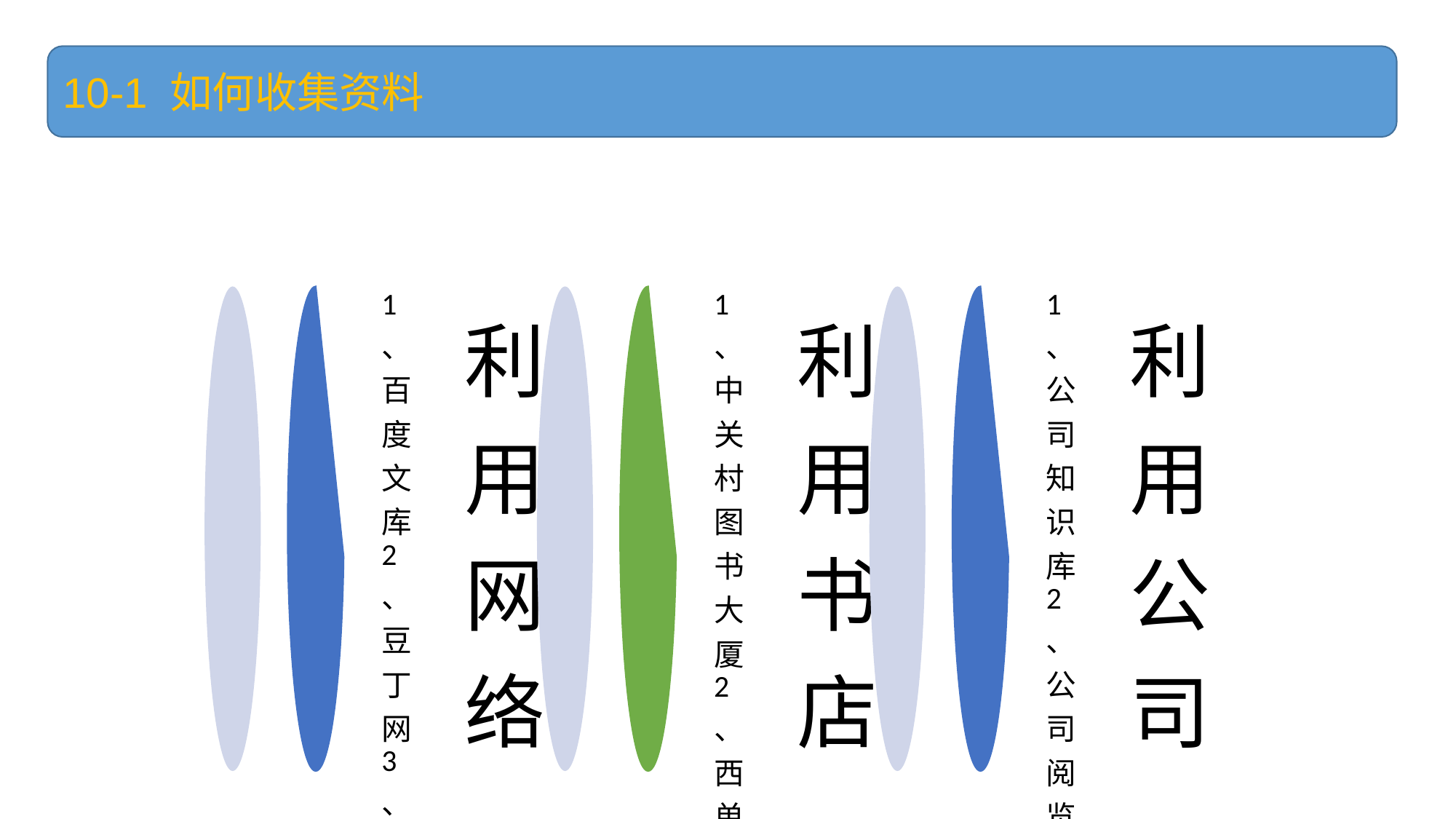

10-1 如何收集资料
利用网络
1、百度文库
1、中关村图书大厦
利用公司
1、公司知识库
利用书店
2、豆丁网